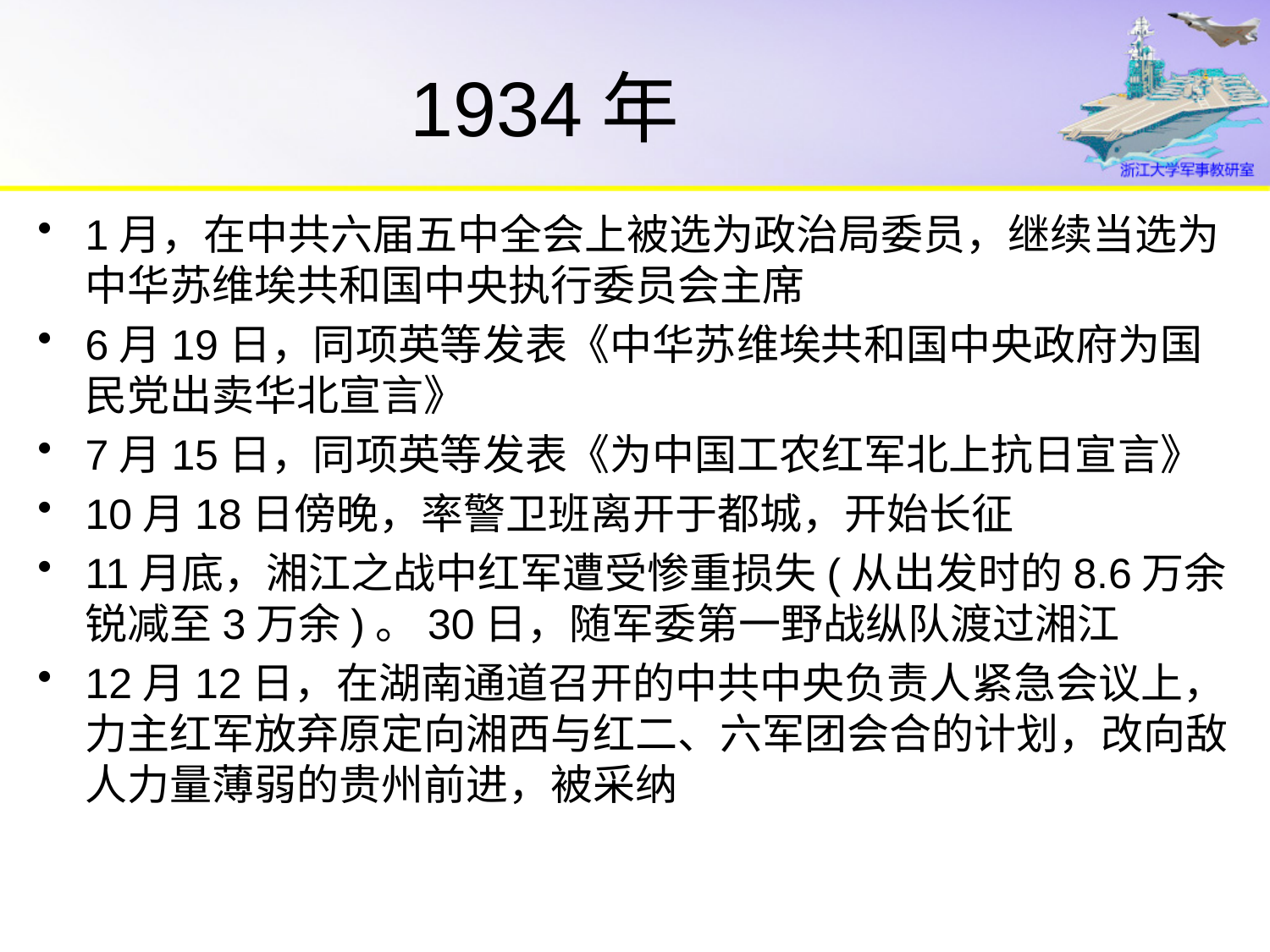

# 1934年
1月，在中共六届五中全会上被选为政治局委员，继续当选为中华苏维埃共和国中央执行委员会主席
6月19日，同项英等发表《中华苏维埃共和国中央政府为国民党出卖华北宣言》
7月15日，同项英等发表《为中国工农红军北上抗日宣言》
10月18日傍晚，率警卫班离开于都城，开始长征
11月底，湘江之战中红军遭受惨重损失(从出发时的8.6万余锐减至3万余)。30日，随军委第一野战纵队渡过湘江
12月12日，在湖南通道召开的中共中央负责人紧急会议上，力主红军放弃原定向湘西与红二、六军团会合的计划，改向敌人力量薄弱的贵州前进，被采纳